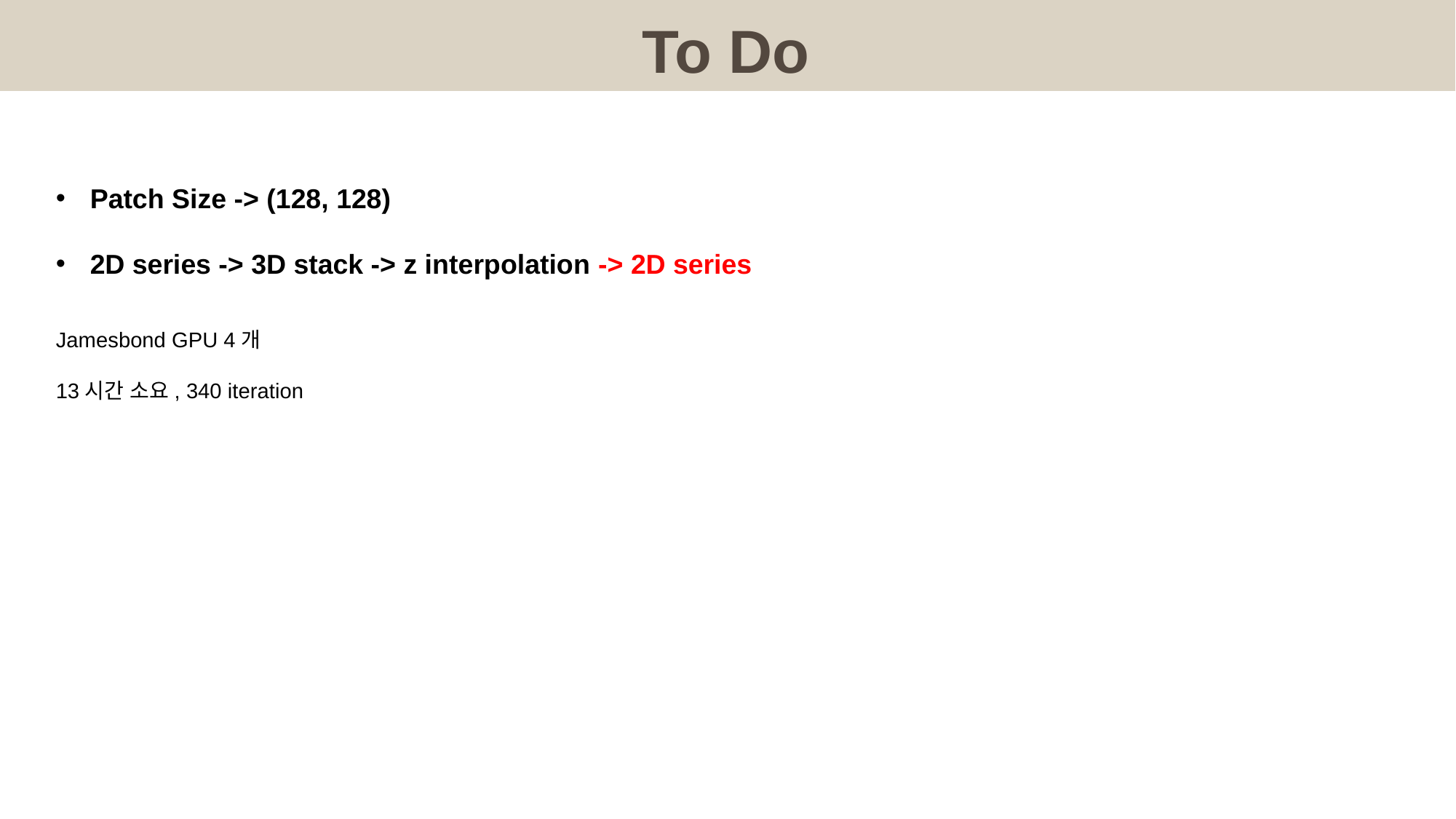

#
To Do

Patch Size -> (128, 128)

2D series -> 3D stack -> z interpolation -> 2D series
Jamesbond GPU 4개

13시간 소요, 340 iteration